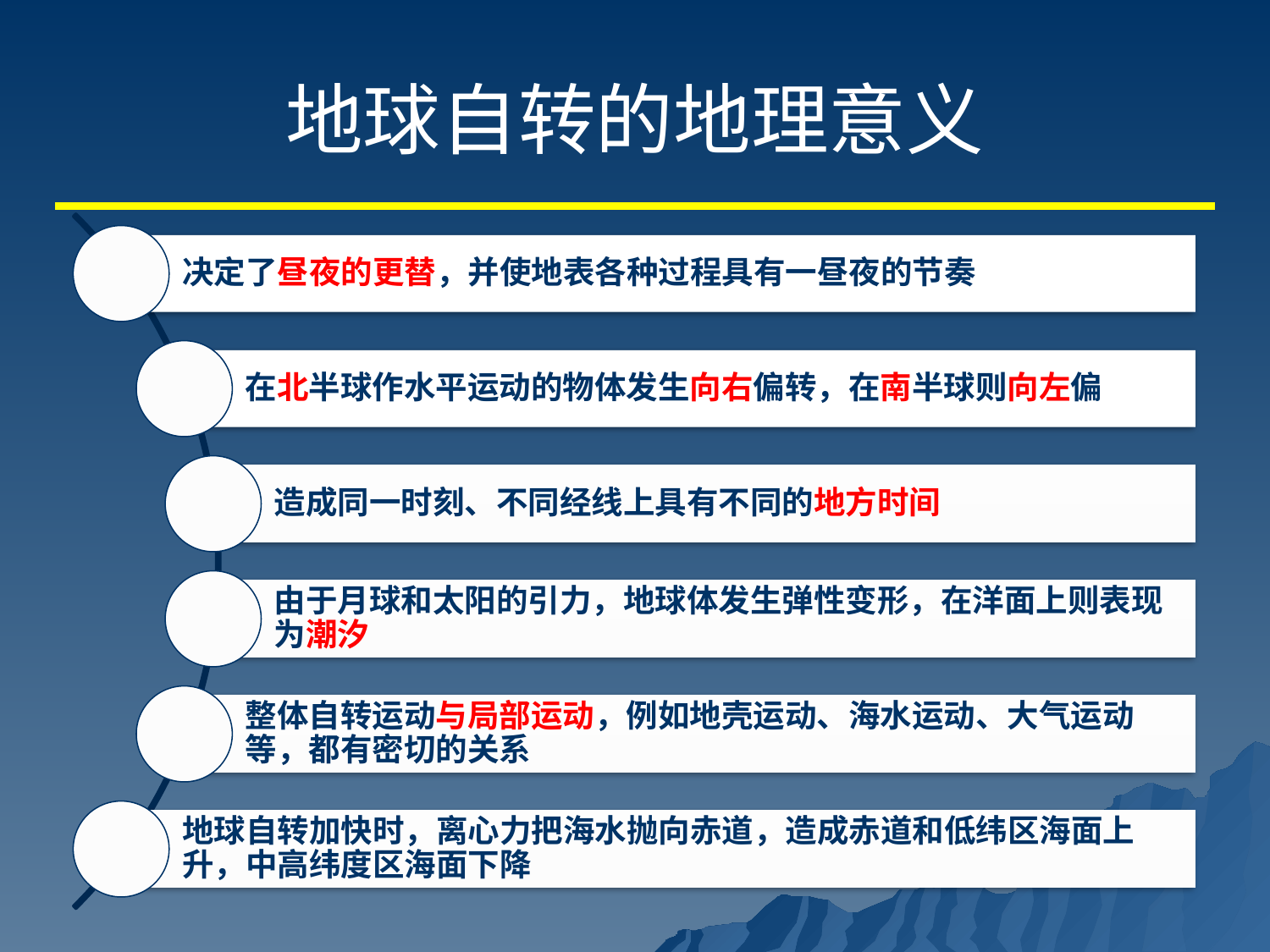

# 地球自转的地理意义
决定了昼夜的更替，并使地表各种过程具有一昼夜的节奏
在北半球作水平运动的物体发生向右偏转，在南半球则向左偏
造成同一时刻、不同经线上具有不同的地方时间
由于月球和太阳的引力，地球体发生弹性变形，在洋面上则表现为潮汐
整体自转运动与局部运动，例如地壳运动、海水运动、大气运动等，都有密切的关系
地球自转加快时，离心力把海水抛向赤道，造成赤道和低纬区海面上升，中高纬度区海面下降